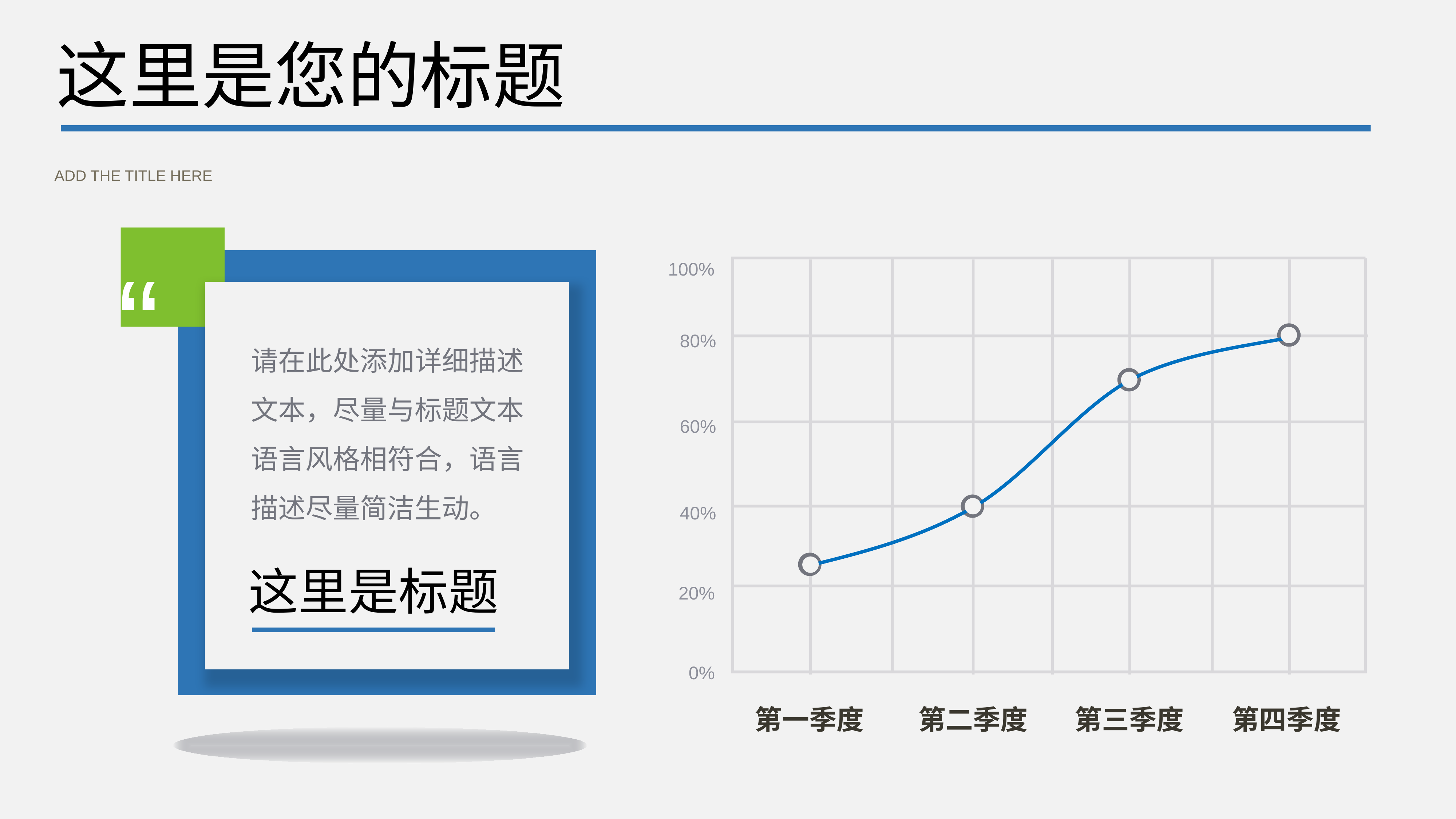

这里是您的标题

ADD THE TITLE HERE

“

请在此处添加详细描述文本，尽量与标题文本语言风格相符合，语言描述尽量简洁生动。
这里是标题

100%

80%

60%

40%

20%

0%

第一季度
第二季度
第三季度
第四季度